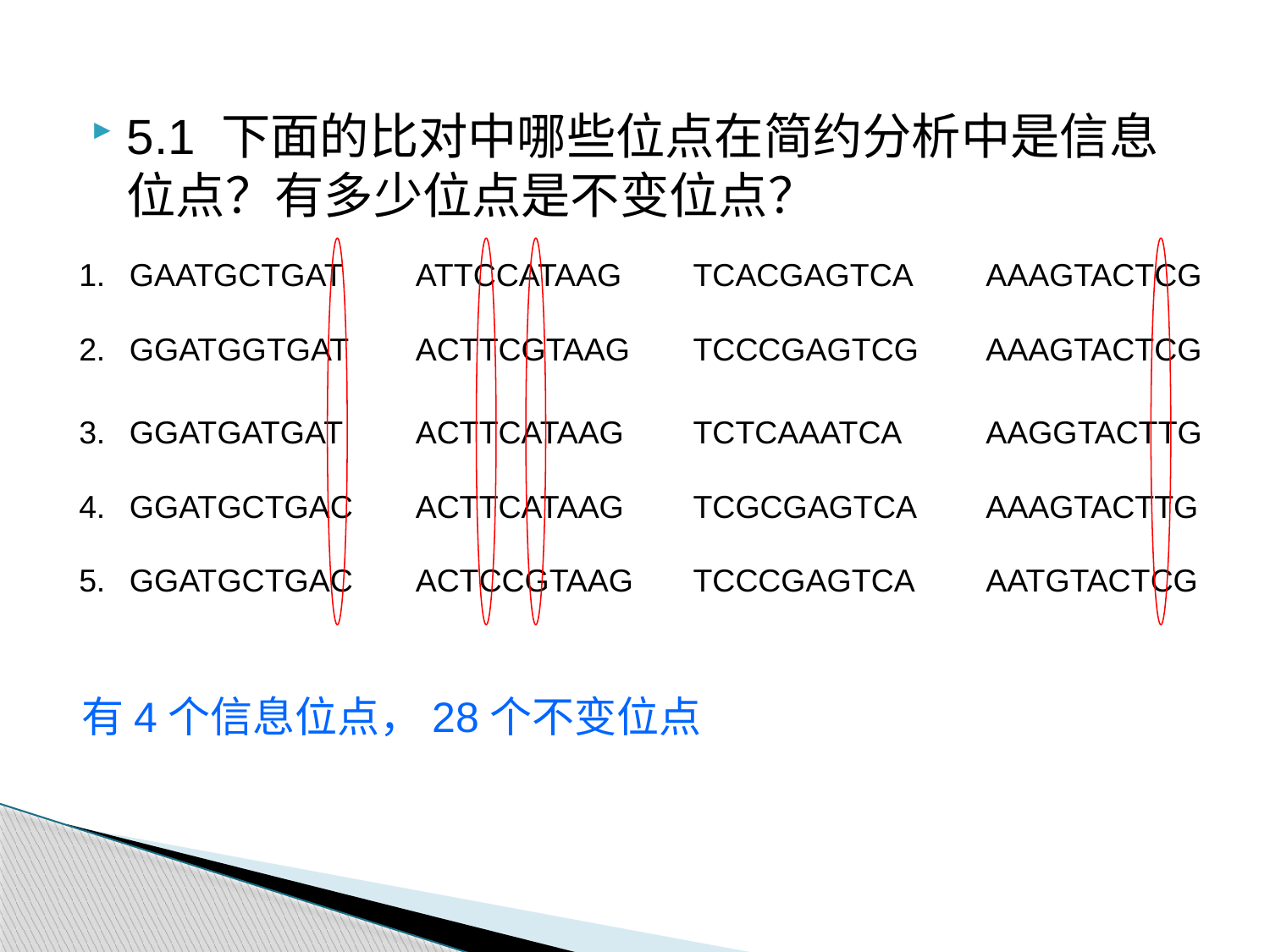

5.1 下面的比对中哪些位点在简约分析中是信息位点？有多少位点是不变位点？

| 1. | GAATGCTGAT |  | ATTCCATAAG |  | TCACGAGTCA |  | AAAGTACTCG |
| --- | --- | --- | --- | --- | --- | --- | --- |
| 2. | GGATGGTGAT |  | ACTTCGTAAG |  | TCCCGAGTCG |  | AAAGTACTCG |
| 3. | GGATGATGAT |  | ACTTCATAAG |  | TCTCAAATCA |  | AAGGTACTTG |
| 4. | GGATGCTGAC |  | ACTTCATAAG |  | TCGCGAGTCA |  | AAAGTACTTG |
| 5. | GGATGCTGAC |  | ACTCCGTAAG |  | TCCCGAGTCA |  | AATGTACTCG |
有4个信息位点，28个不变位点